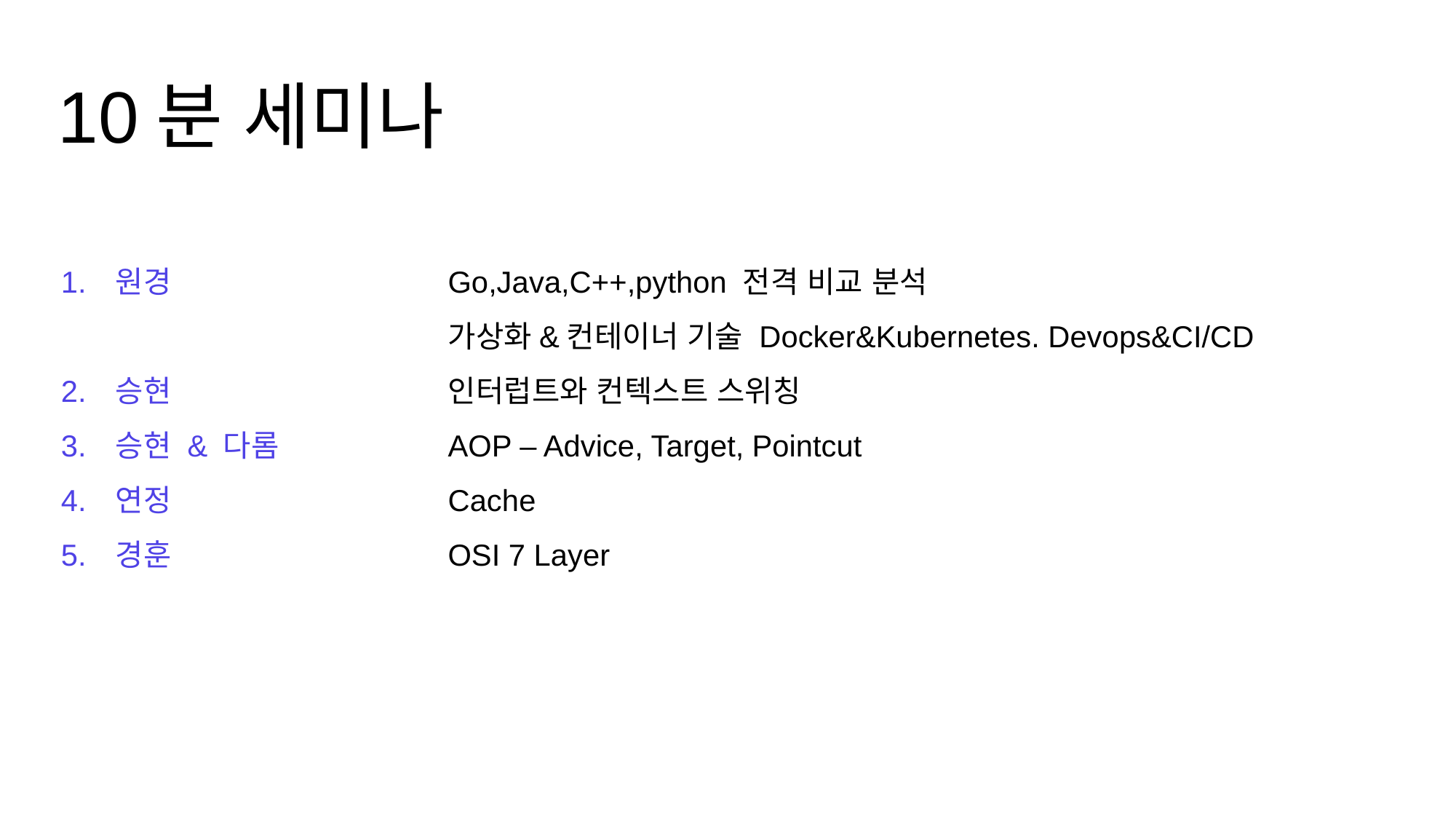

10분 세미나
원경

승현
승현 & 다롬
연정
경훈
Go,Java,C++,python 전격 비교 분석
가상화&컨테이너 기술 Docker&Kubernetes. Devops&CI/CD
인터럽트와 컨텍스트 스위칭
AOP – Advice, Target, Pointcut
Cache
OSI 7 Layer